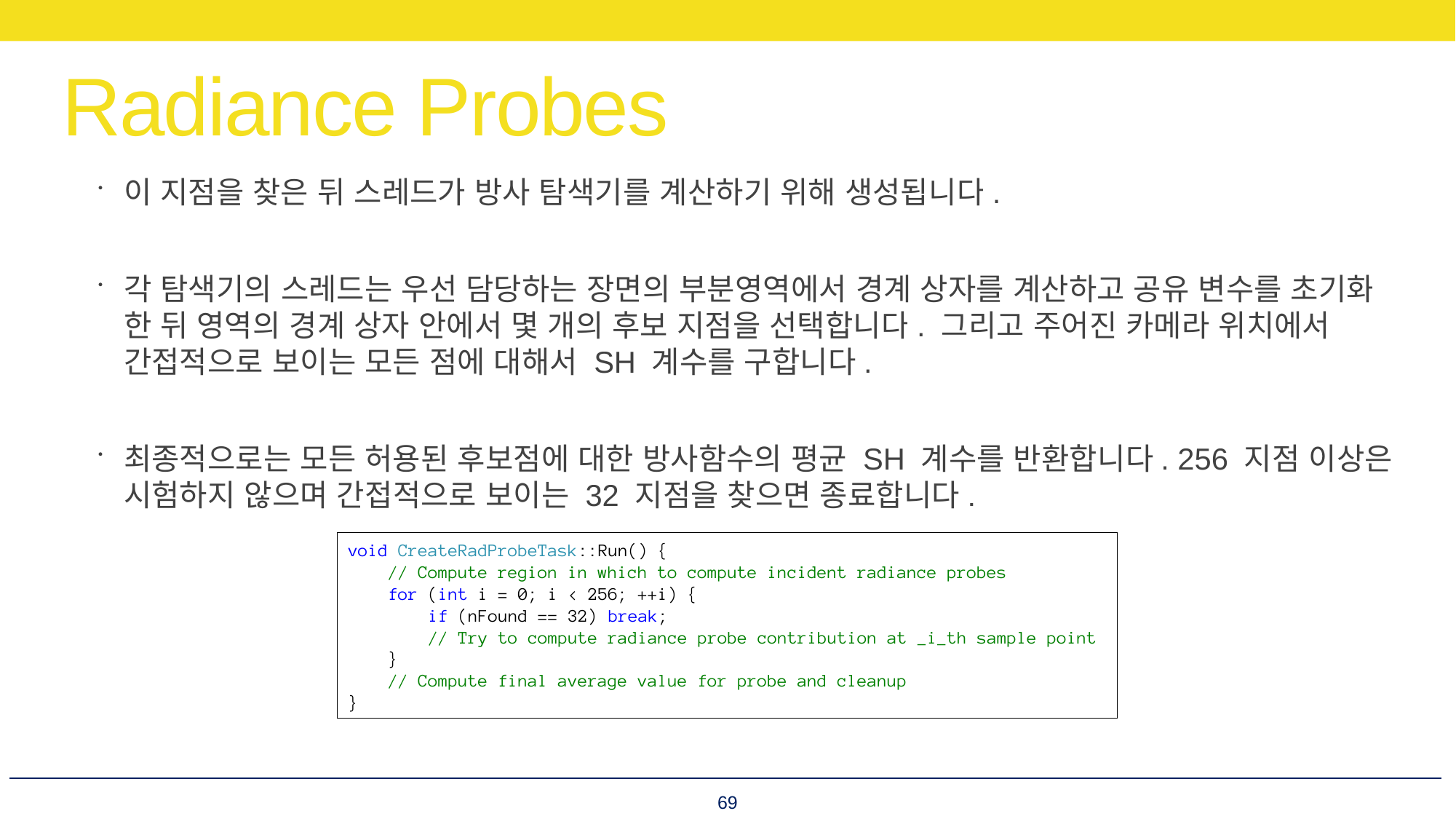

# Radiance Probes
이 지점을 찾은 뒤 스레드가 방사 탐색기를 계산하기 위해 생성됩니다.

각 탐색기의 스레드는 우선 담당하는 장면의 부분영역에서 경계 상자를 계산하고 공유 변수를 초기화 한 뒤 영역의 경계 상자 안에서 몇 개의 후보 지점을 선택합니다. 그리고 주어진 카메라 위치에서 간접적으로 보이는 모든 점에 대해서 SH 계수를 구합니다.

최종적으로는 모든 허용된 후보점에 대한 방사함수의 평균 SH 계수를 반환합니다. 256 지점 이상은 시험하지 않으며 간접적으로 보이는 32 지점을 찾으면 종료합니다.
void CreateRadProbeTask::Run() {
    // Compute region in which to compute incident radiance probes
    for (int i = 0; i < 256; ++i) {
        if (nFound == 32) break;
        // Try to compute radiance probe contribution at _i_th sample point
    }
    // Compute final average value for probe and cleanup
}
69